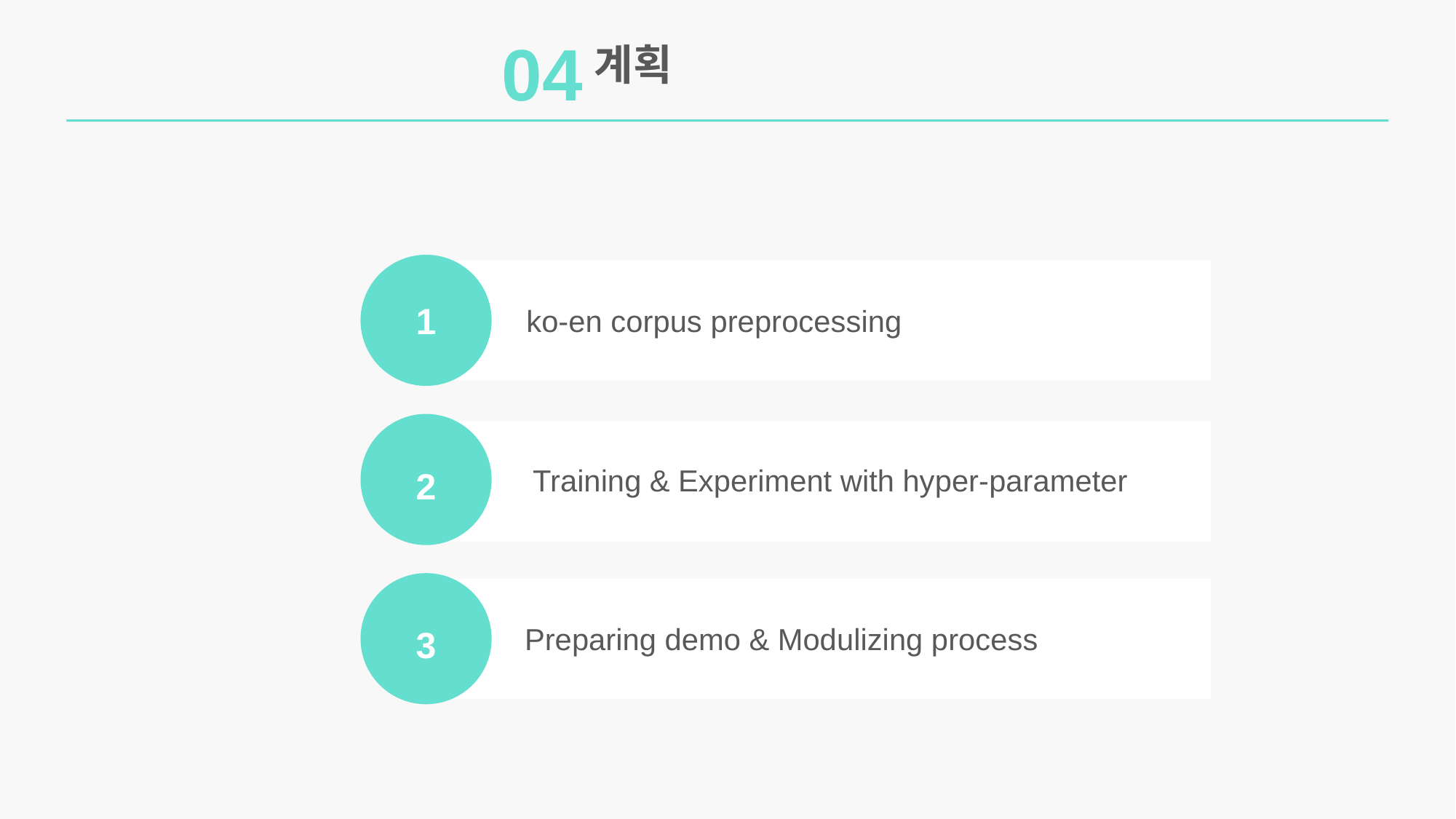

04
계획

1

ko-en corpus preprocessing

2

Training & Experiment with hyper-parameter

3

Preparing demo & Modulizing process